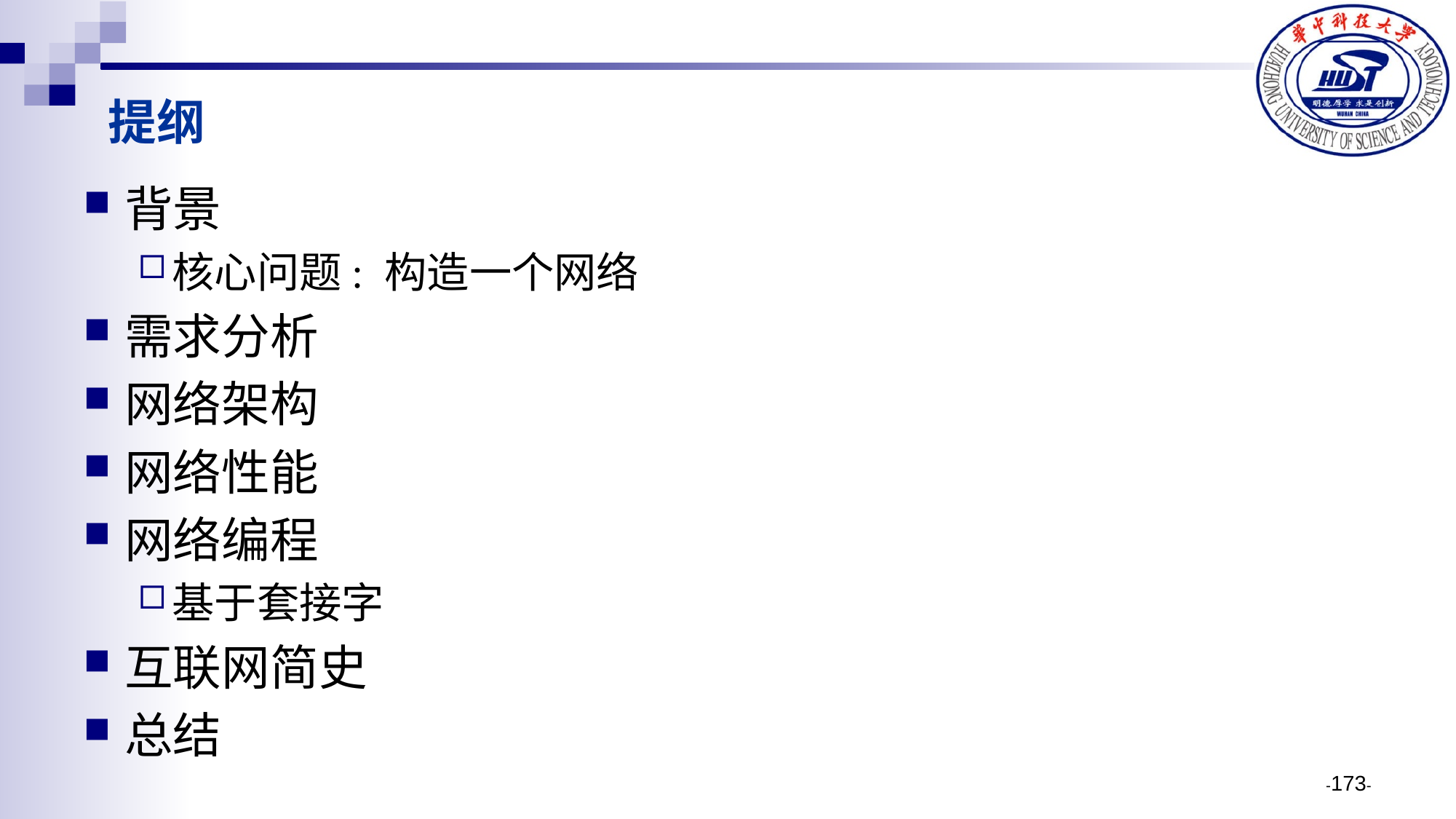

# 提纲
背景
核心问题: 构造一个网络
需求分析
网络架构
网络性能
网络编程
基于套接字
互联网简史
总结
-173-